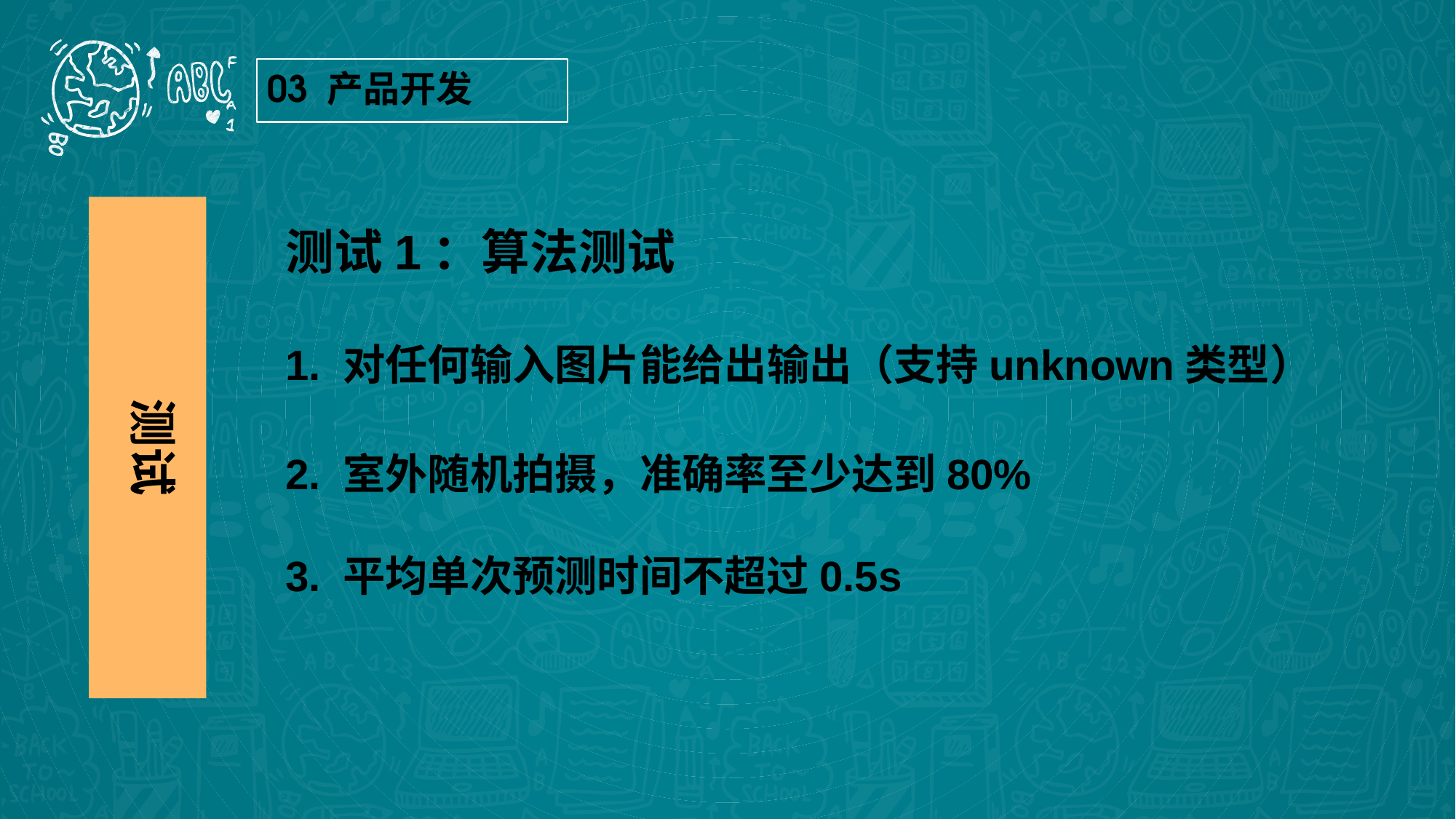

03 产品开发

测试1：算法测试

1. 对任何输入图片能给出输出（支持unknown类型）

2. 室外随机拍摄，准确率至少达到80%

3. 平均单次预测时间不超过0.5s

测试